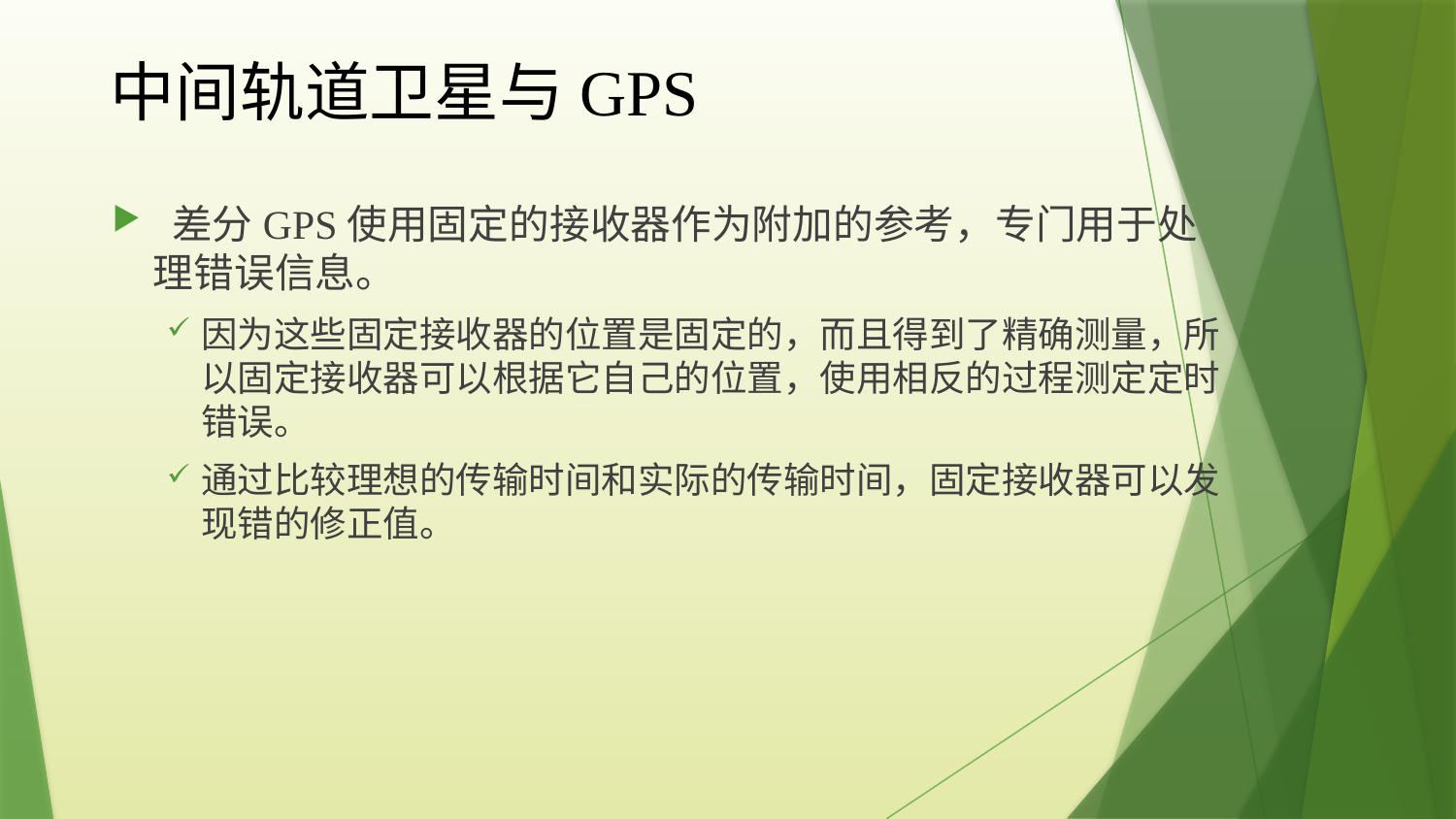

中间轨道卫星与GPS
 差分GPS使用固定的接收器作为附加的参考，专门用于处理错误信息。
因为这些固定接收器的位置是固定的，而且得到了精确测量，所以固定接收器可以根据它自己的位置，使用相反的过程测定定时错误。
通过比较理想的传输时间和实际的传输时间，固定接收器可以发现错的修正值。